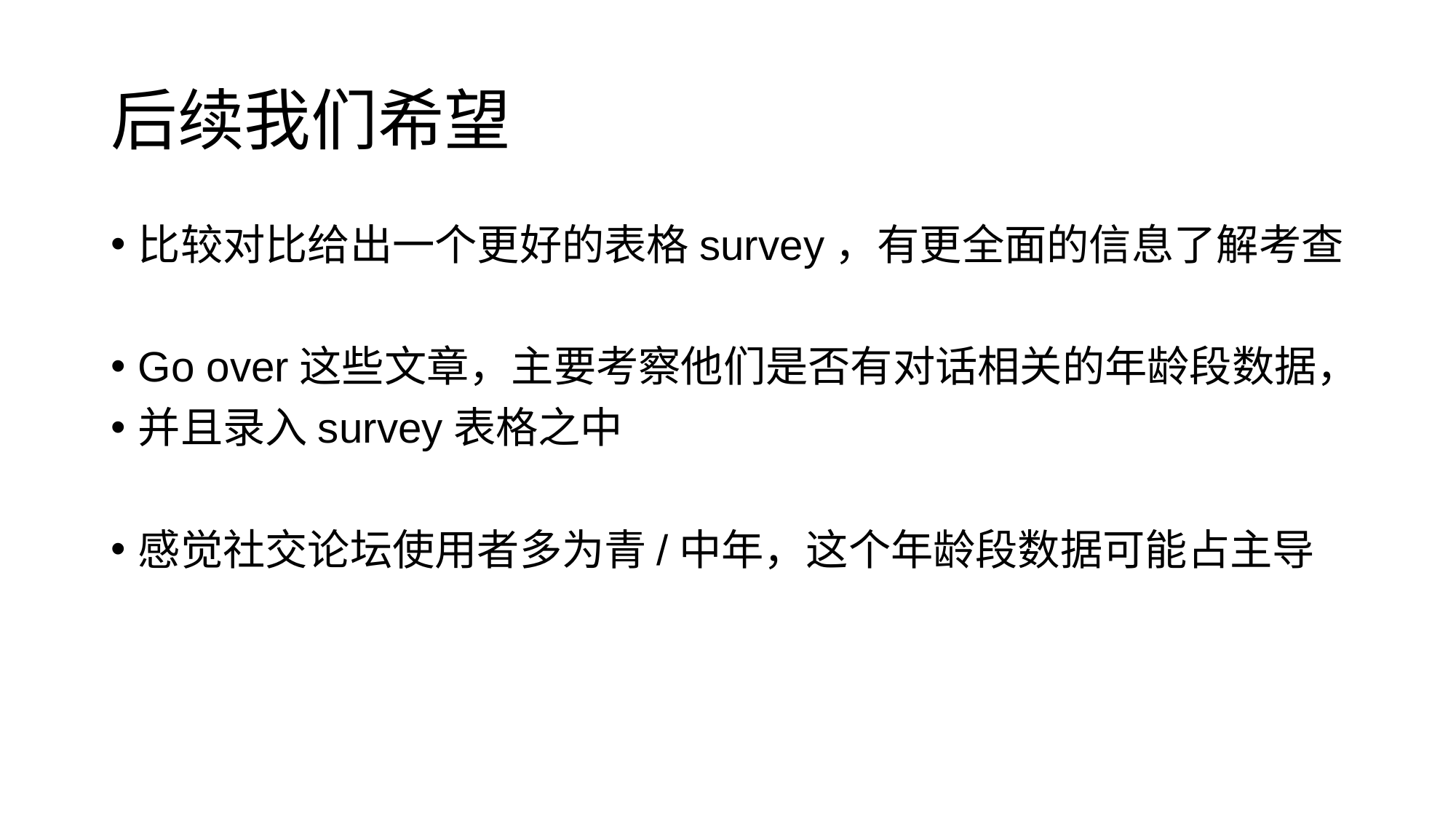

# 后续我们希望
比较对比给出一个更好的表格survey，有更全面的信息了解考查

Go over这些文章，主要考察他们是否有对话相关的年龄段数据，
并且录入survey表格之中

感觉社交论坛使用者多为青/中年，这个年龄段数据可能占主导